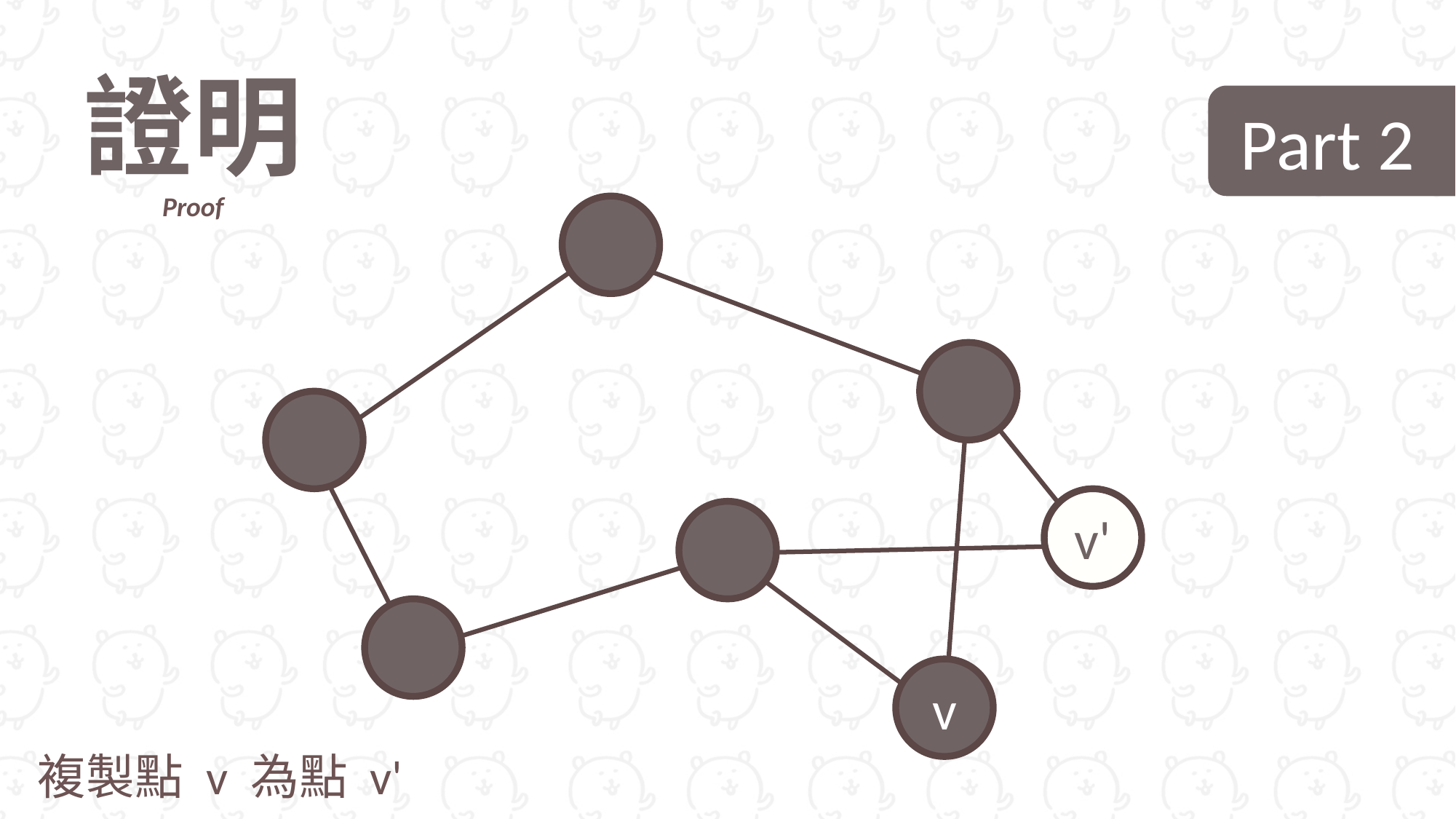

證明
Proof
 Part 2

v'

v
複製點 v 為點 v'